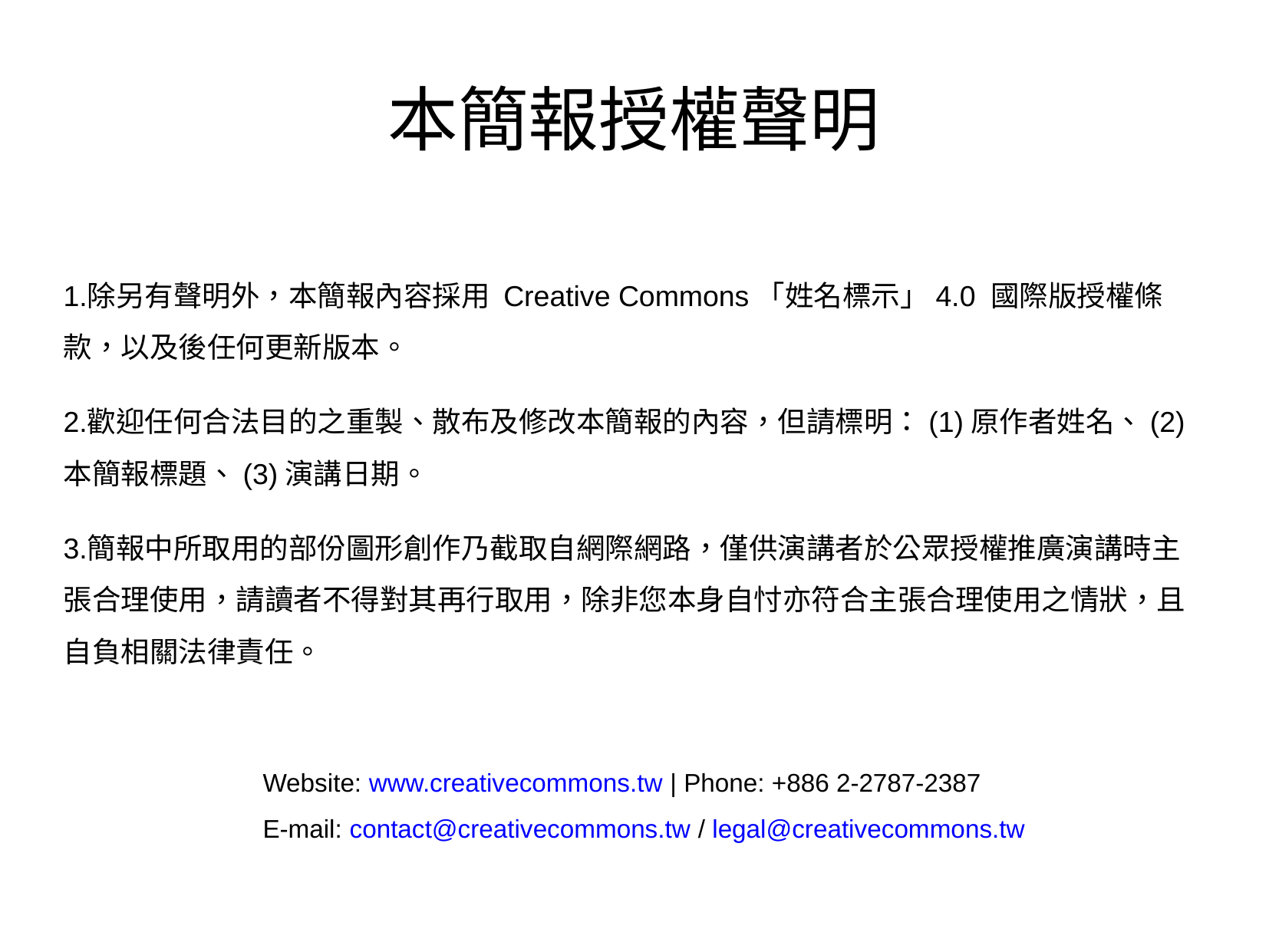

本簡報授權聲明
除另有聲明外，本簡報內容採用 Creative Commons「姓名標示」4.0 國際版授權條款，以及後任何更新版本。
歡迎任何合法目的之重製、散布及修改本簡報的內容，但請標明：(1)原作者姓名、(2)本簡報標題、(3)演講日期。
簡報中所取用的部份圖形創作乃截取自網際網路，僅供演講者於公眾授權推廣演講時主張合理使用，請讀者不得對其再行取用，除非您本身自忖亦符合主張合理使用之情狀，且自負相關法律責任。
Website: www.creativecommons.tw | Phone: +886 2-2787-2387
E-mail: contact@creativecommons.tw / legal@creativecommons.tw